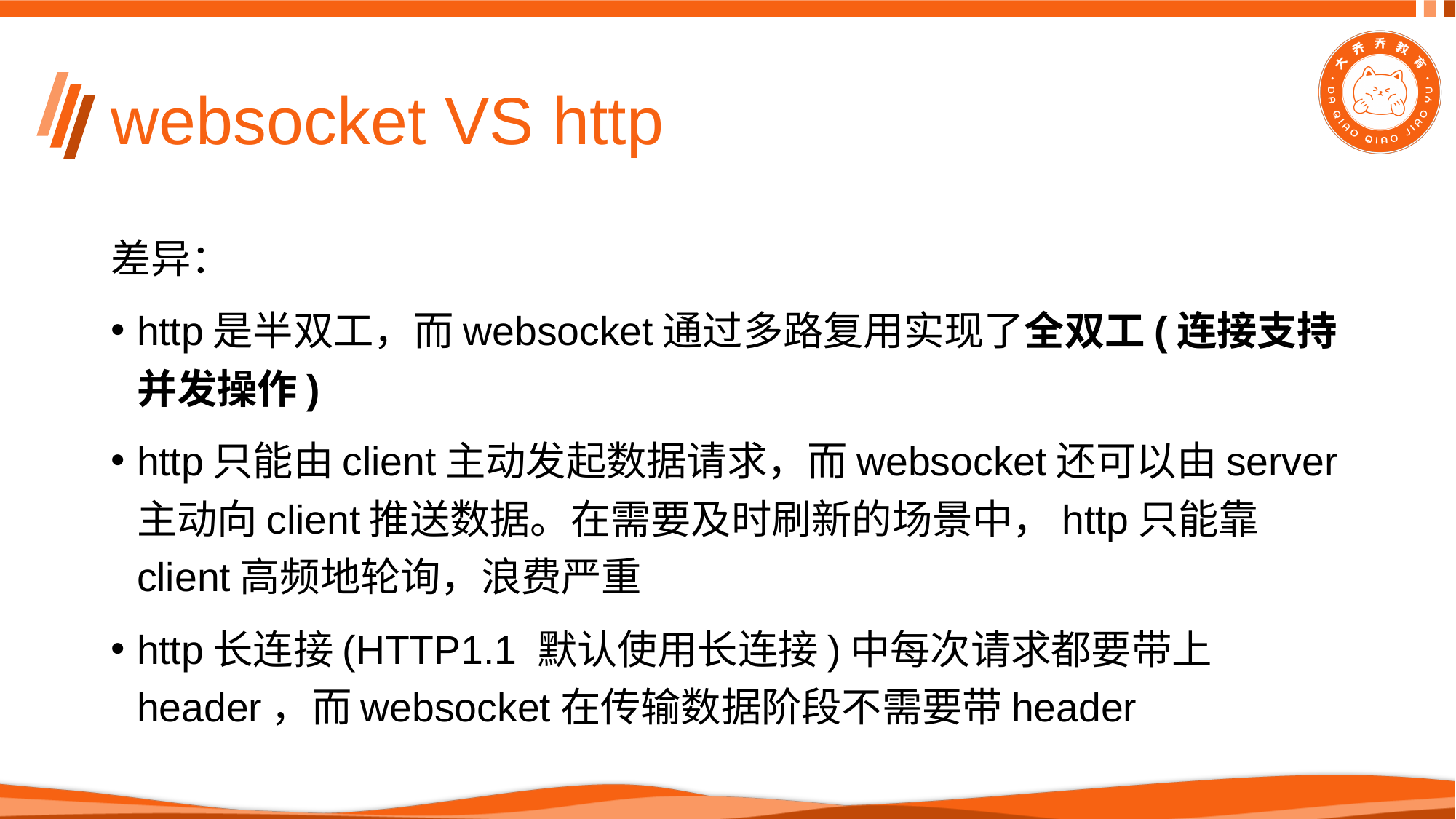

# websocket VS http
差异：
http是半双工，而websocket通过多路复用实现了全双工(连接支持并发操作)
http只能由client主动发起数据请求，而websocket还可以由server主动向client推送数据。在需要及时刷新的场景中，http只能靠client高频地轮询，浪费严重
http长连接(HTTP1.1 默认使用长连接)中每次请求都要带上header，而websocket在传输数据阶段不需要带header